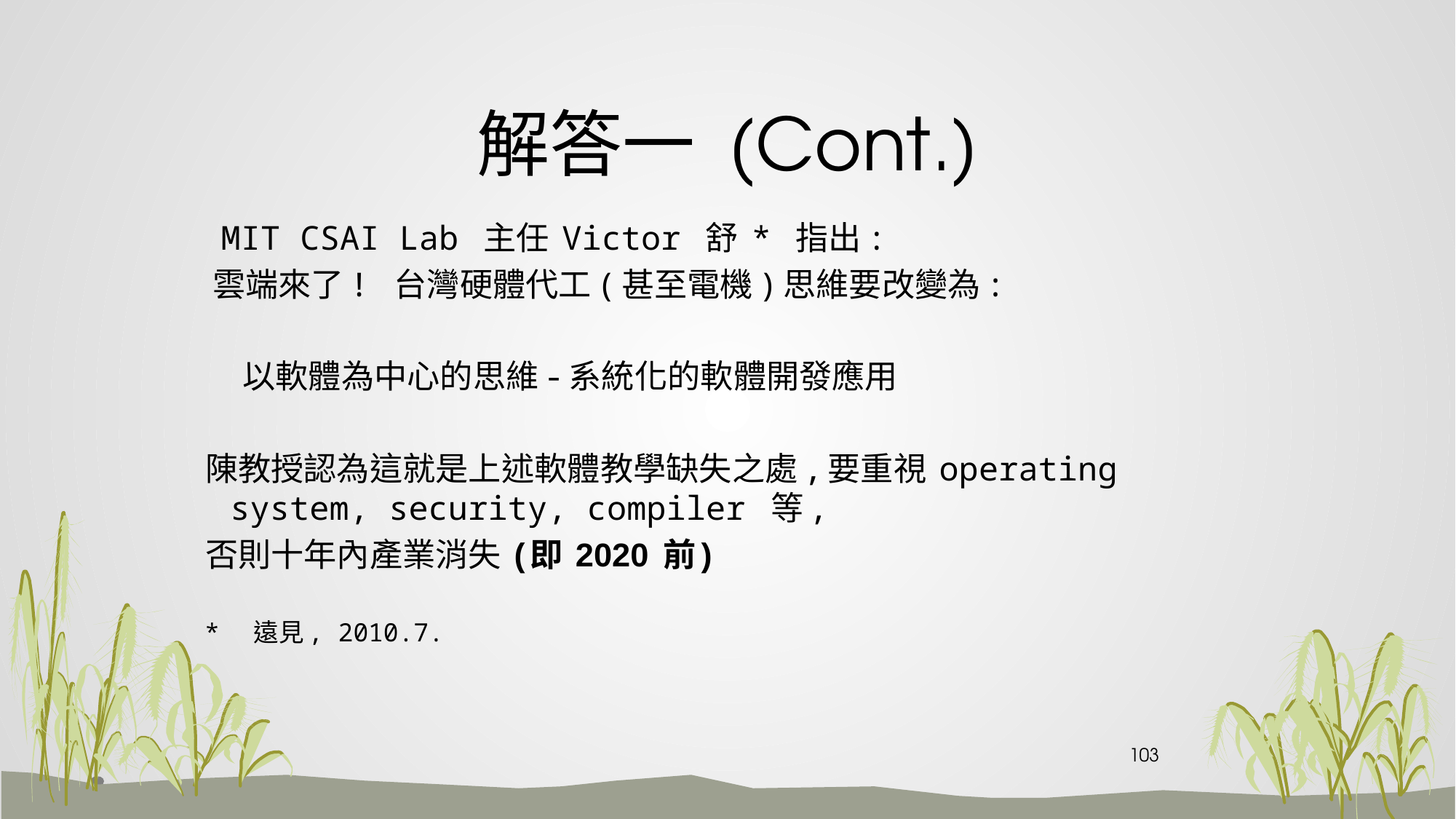

# 解答一 (Cont.)
  MIT CSAI Lab 主任 Victor 舒 * 指出:
  雲端來了! 台灣硬體代工(甚至電機)思維要改變為:

      以軟體為中心的思維-系統化的軟體開發應用

 陳教授認為這就是上述軟體教學缺失之處,要重視 operating system, security, compiler 等,
 否則十年內產業消失 (即 2020 前)

 *  遠見, 2010.7.

103